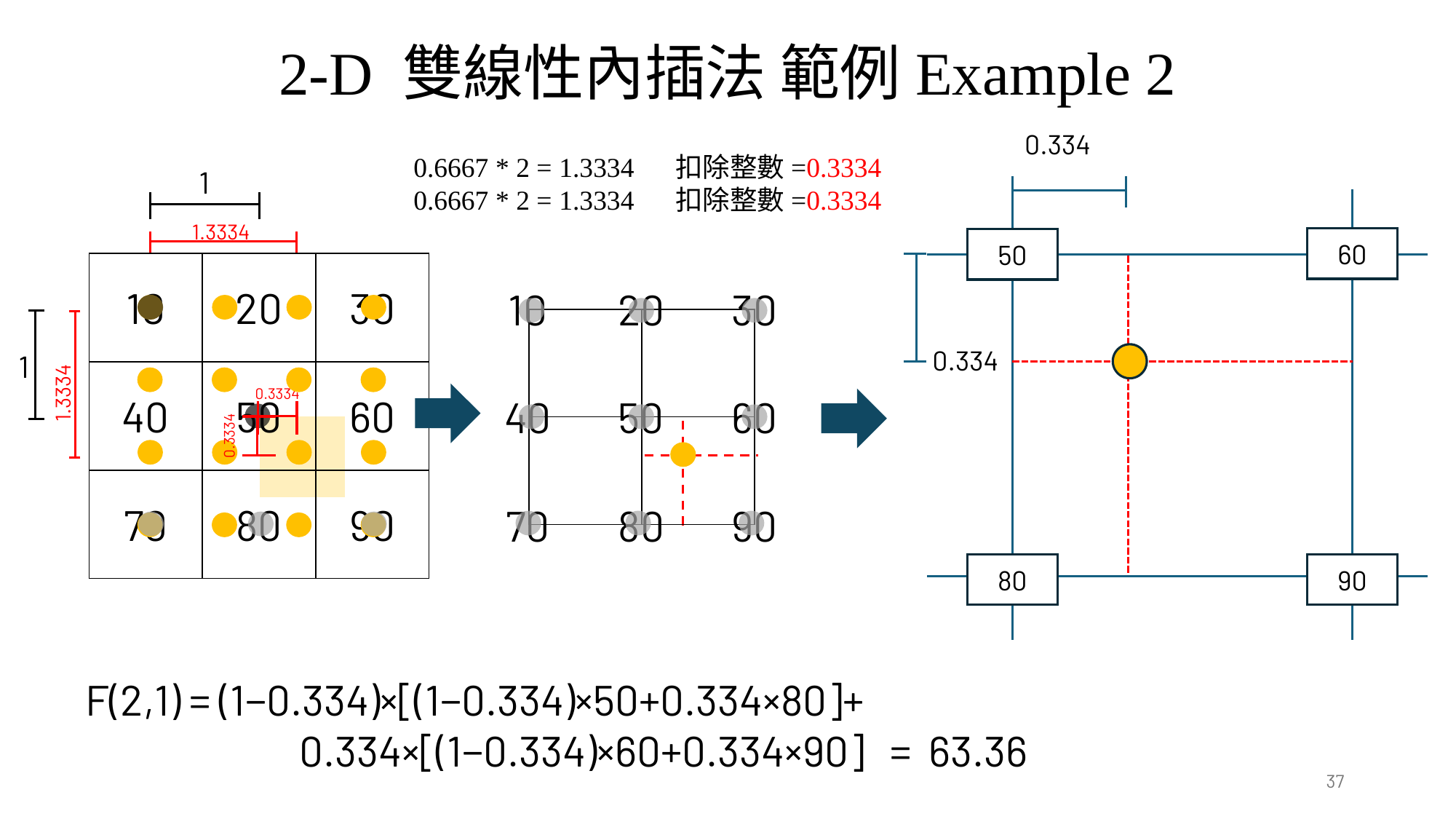

2-D 雙線性內插法 範例Example 2
0.334
0.6667 * 2 = 1.3334     扣除整數=0.3334
0.6667 * 2 = 1.3334     扣除整數=0.3334
1
1.3334
60
50
| 10 | 20 | 30 |
| --- | --- | --- |
| 40 | 50 | 60 |
| 70 | 80 | 90 |
|  |  |  |  |
| --- | --- | --- | --- |
|  |  |  |  |
|  |  |  |  |
|  |  |  |  |
| 10 | 20 | 30 |
| --- | --- | --- |
| 40 | 50 | 60 |
| 70 | 80 | 90 |

|  |  |
| --- | --- |
|  |  |
0.334
1

1.3334
0.3334

0.3334

80
90
F(2,1) = (1−0.334)×[(1−0.334)×50+0.334×80]+
                         0.334×[(1−0.334)×60+0.334×90]   =  63.36
37